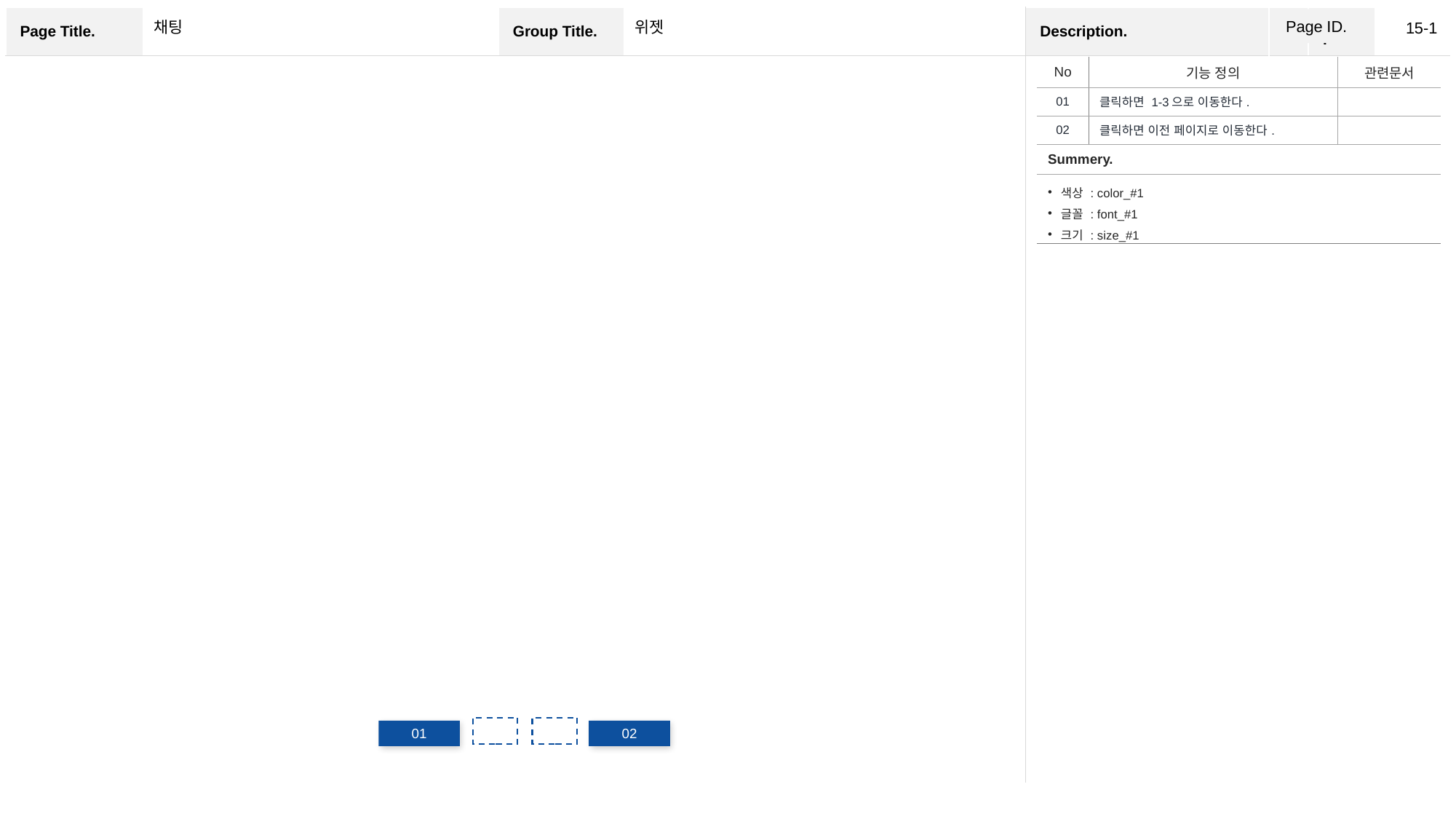

Page ID.
15-1
채팅
위젯
| No | 기능 정의 | 관련문서 |
| --- | --- | --- |
| 01 | 클릭하면 1-3으로 이동한다. |  |
| 02 | 클릭하면 이전 페이지로 이동한다. |  |
| Summery. |  |  |
| 색상 : color\_#1 글꼴 : font\_#1 크기 : size\_#1 |  |  |

01
02